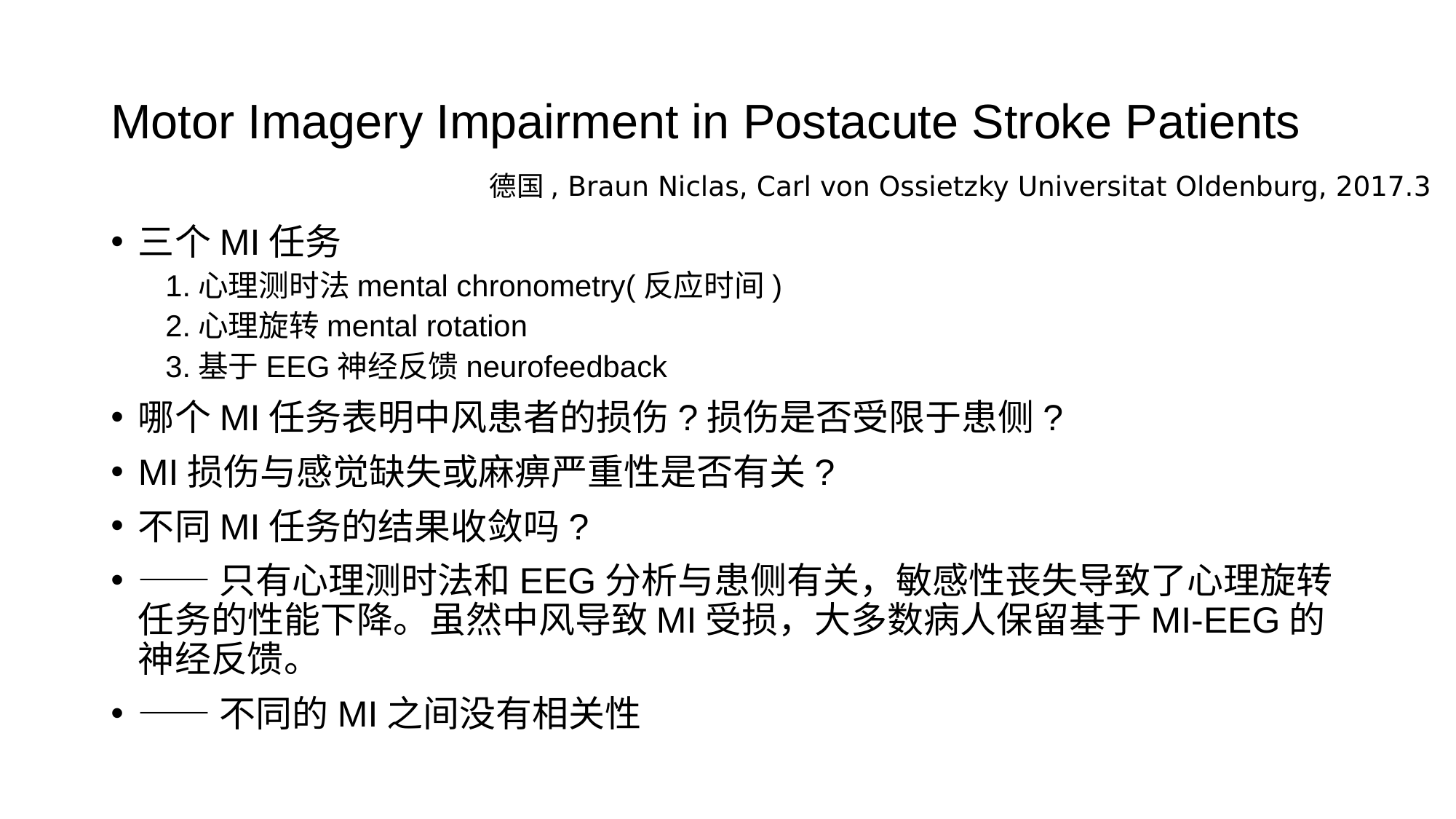

# Motor Imagery Impairment in Postacute Stroke Patients
德国, Braun Niclas, Carl von Ossietzky Universitat Oldenburg, 2017.3
三个MI任务
1.心理测时法mental chronometry(反应时间)
2.心理旋转mental rotation
3.基于EEG神经反馈neurofeedback
哪个MI任务表明中风患者的损伤?损伤是否受限于患侧?
MI损伤与感觉缺失或麻痹严重性是否有关?
不同MI任务的结果收敛吗?
——只有心理测时法和EEG分析与患侧有关，敏感性丧失导致了心理旋转任务的性能下降。虽然中风导致MI受损，大多数病人保留基于MI-EEG的神经反馈。
——不同的MI之间没有相关性